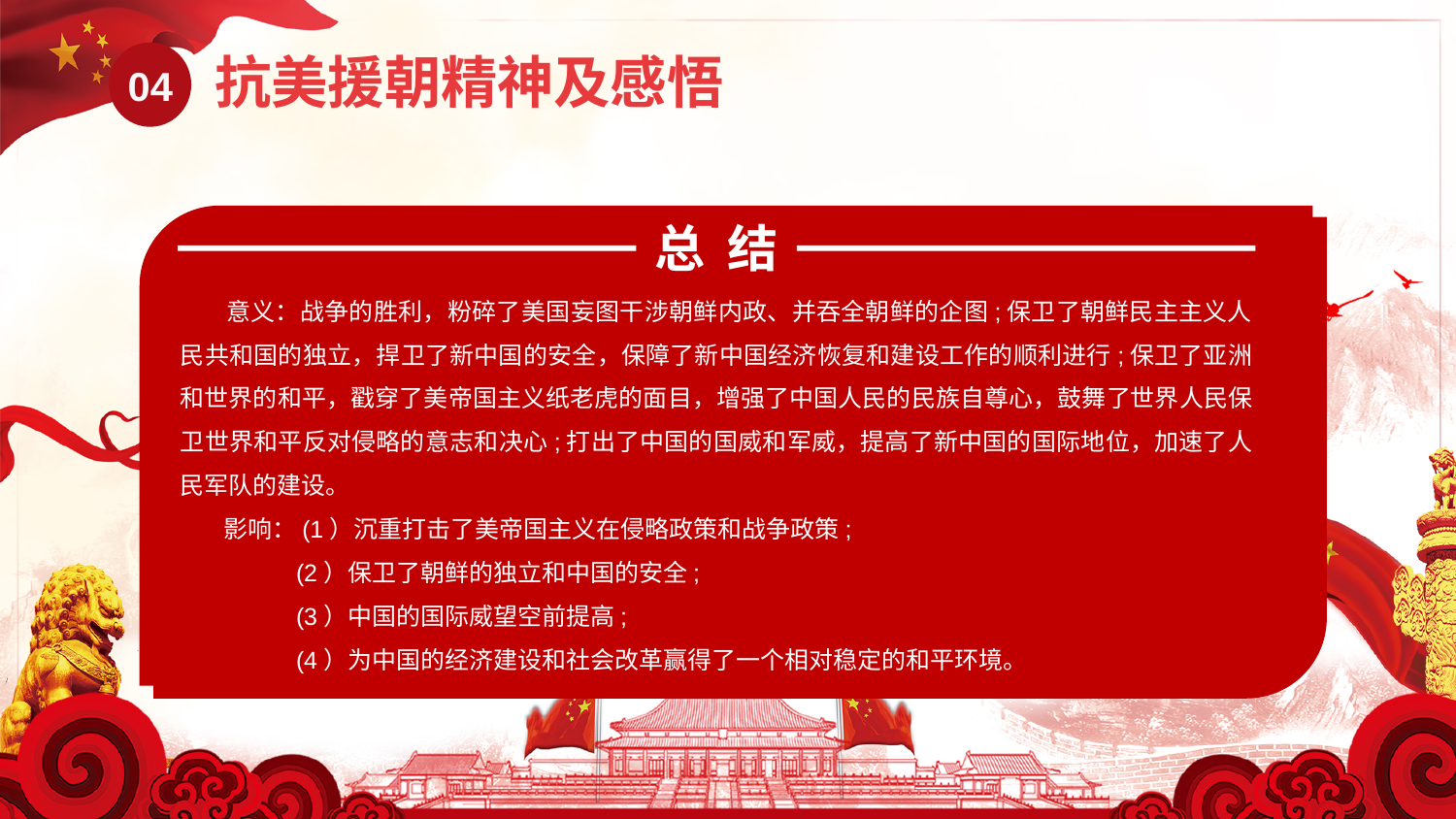

抗美援朝精神及感悟

04
总  结

       意义：战争的胜利，粉碎了美国妄图干涉朝鲜内政、并吞全朝鲜的企图;保卫了朝鲜民主主义人民共和国的独立，捍卫了新中国的安全，保障了新中国经济恢复和建设工作的顺利进行;保卫了亚洲和世界的和平，戳穿了美帝国主义纸老虎的面目，增强了中国人民的民族自尊心，鼓舞了世界人民保卫世界和平反对侵略的意志和决心;打出了中国的国威和军威，提高了新中国的国际地位，加速了人民军队的建设。
       影响：(1）沉重打击了美帝国主义在侵略政策和战争政策;
                 (2）保卫了朝鲜的独立和中国的安全;
                 (3）中国的国际威望空前提高;
                 (4）为中国的经济建设和社会改革赢得了一个相对稳定的和平环境。